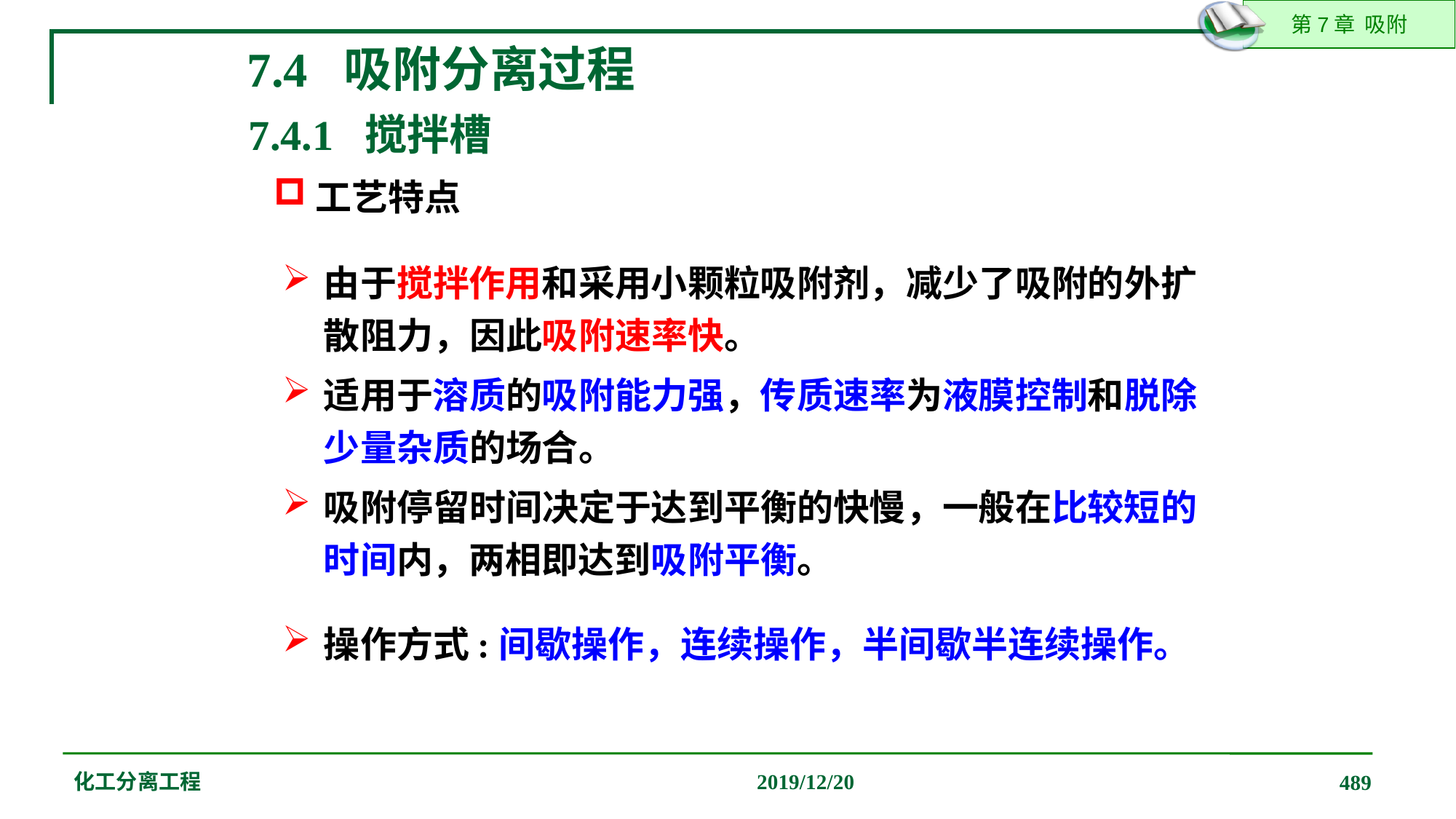

7.4  吸附分离过程
7.4.1  搅拌槽
工艺特点
由于搅拌作用和采用小颗粒吸附剂，减少了吸附的外扩散阻力，因此吸附速率快。
适用于溶质的吸附能力强，传质速率为液膜控制和脱除少量杂质的场合。
吸附停留时间决定于达到平衡的快慢，一般在比较短的时间内，两相即达到吸附平衡。
操作方式:间歇操作，连续操作，半间歇半连续操作。

化工分离工程
2019/12/20
489